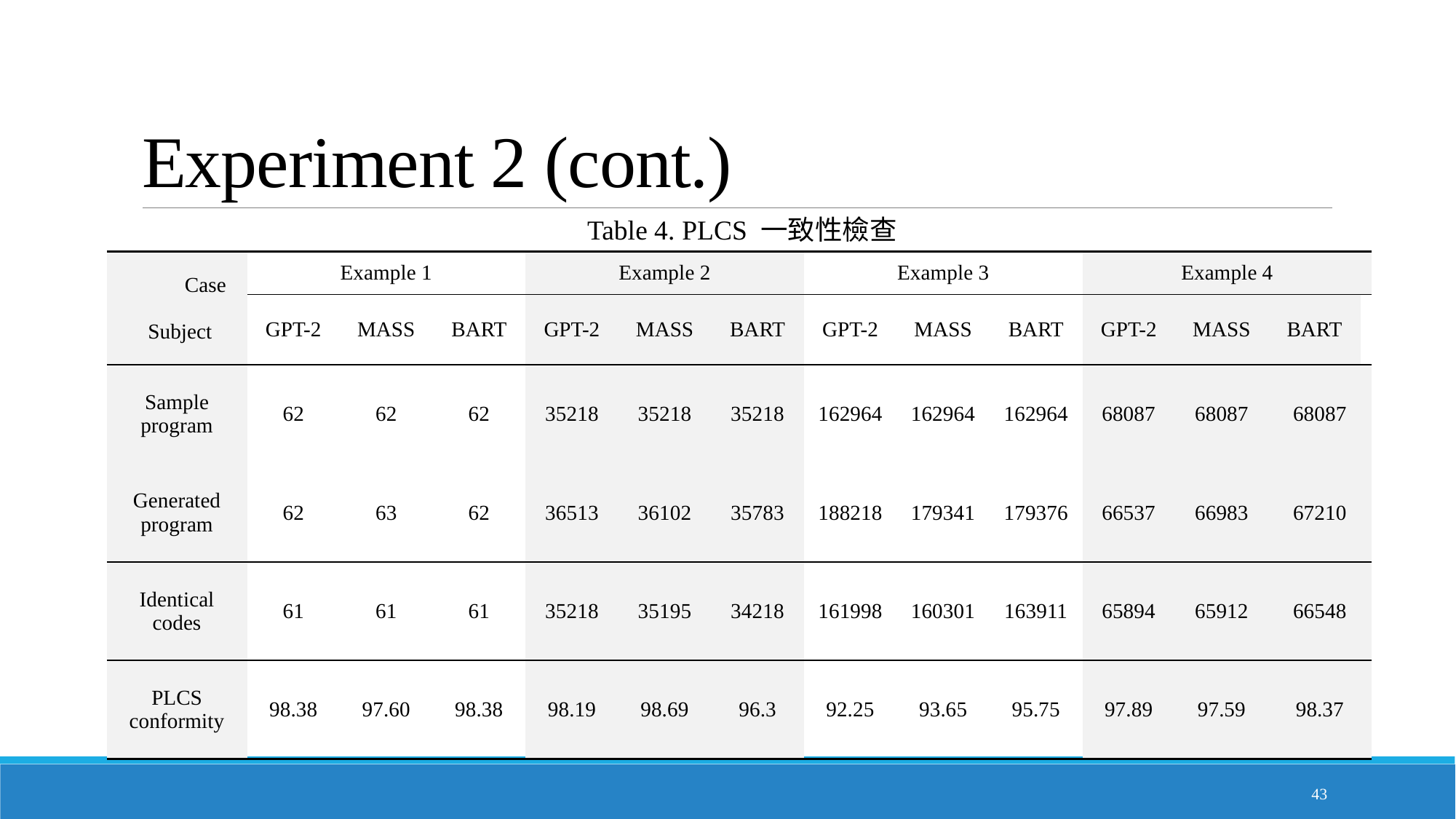

# Experiment 2 (cont.)
Table 4. PLCS 一致性檢查
| Case   Subject | Example 1 |  |  | Example 2 |  |  | Example 3 |  |  | Example 4 |  |  |  |
| --- | --- | --- | --- | --- | --- | --- | --- | --- | --- | --- | --- | --- | --- |
|  | GPT-2 | MASS | BART | GPT-2 | MASS | BART | GPT-2 | MASS | BART | GPT-2 | MASS | BART |  |
| Sample program | 62 | 62 | 62 | 35218 | 35218 | 35218 | 162964 | 162964 | 162964 | 68087 | 68087 | 68087 |  |
| Generated program | 62 | 63 | 62 | 36513 | 36102 | 35783 | 188218 | 179341 | 179376 | 66537 | 66983 | 67210 |  |
| Identical codes | 61 | 61 | 61 | 35218 | 35195 | 34218 | 161998 | 160301 | 163911 | 65894 | 65912 | 66548 |  |
| PLCS conformity | 98.38 | 97.60 | 98.38 | 98.19 | 98.69 | 96.3 | 92.25 | 93.65 | 95.75 | 97.89 | 97.59 | 98.37 |  |
43